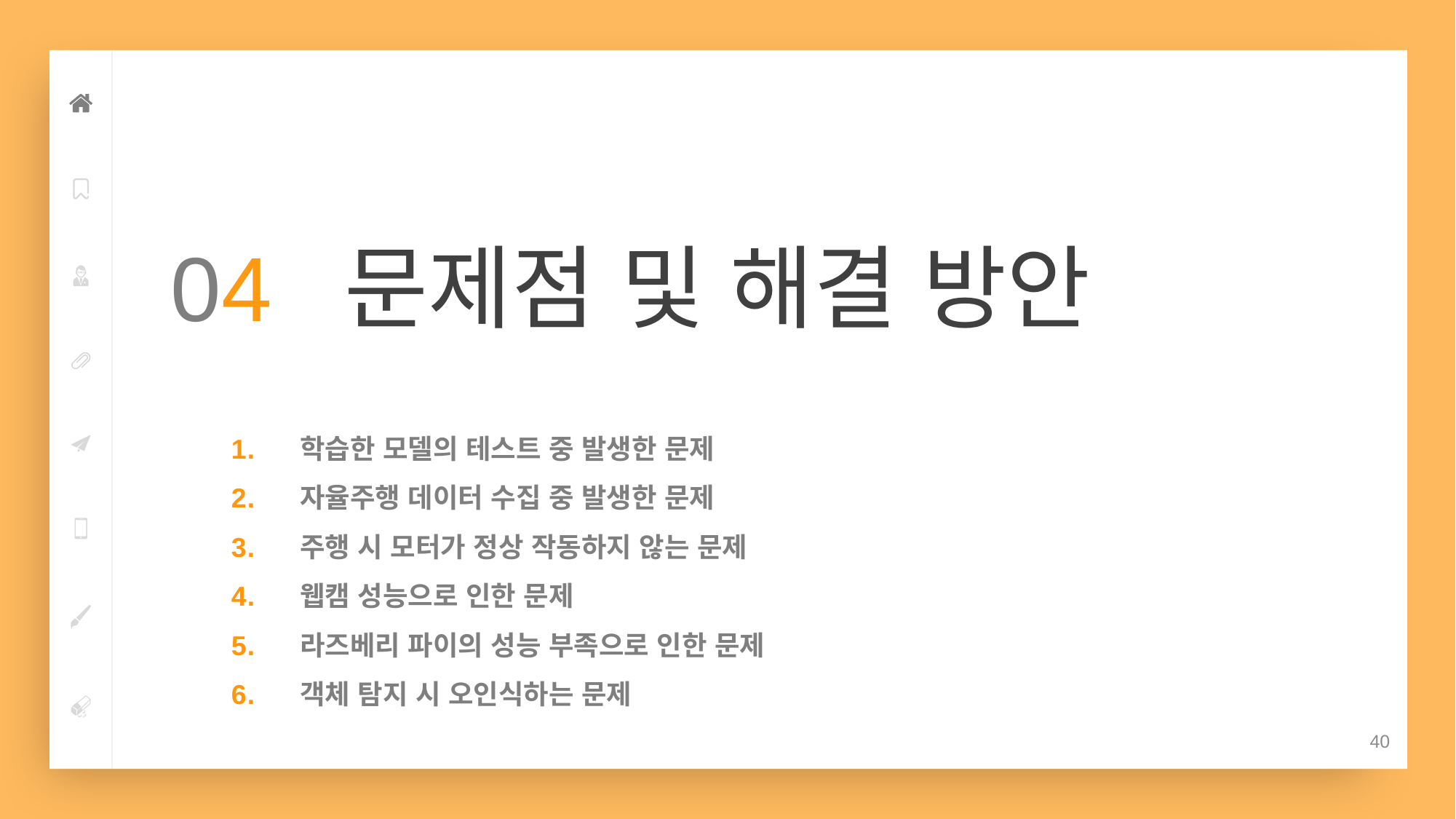

04  문제점 및 해결 방안
 학습한 모델의 테스트 중 발생한 문제
 자율주행 데이터 수집 중 발생한 문제
 주행 시 모터가 정상 작동하지 않는 문제
 웹캠 성능으로 인한 문제
 라즈베리 파이의 성능 부족으로 인한 문제
 객체 탐지 시 오인식하는 문제
40